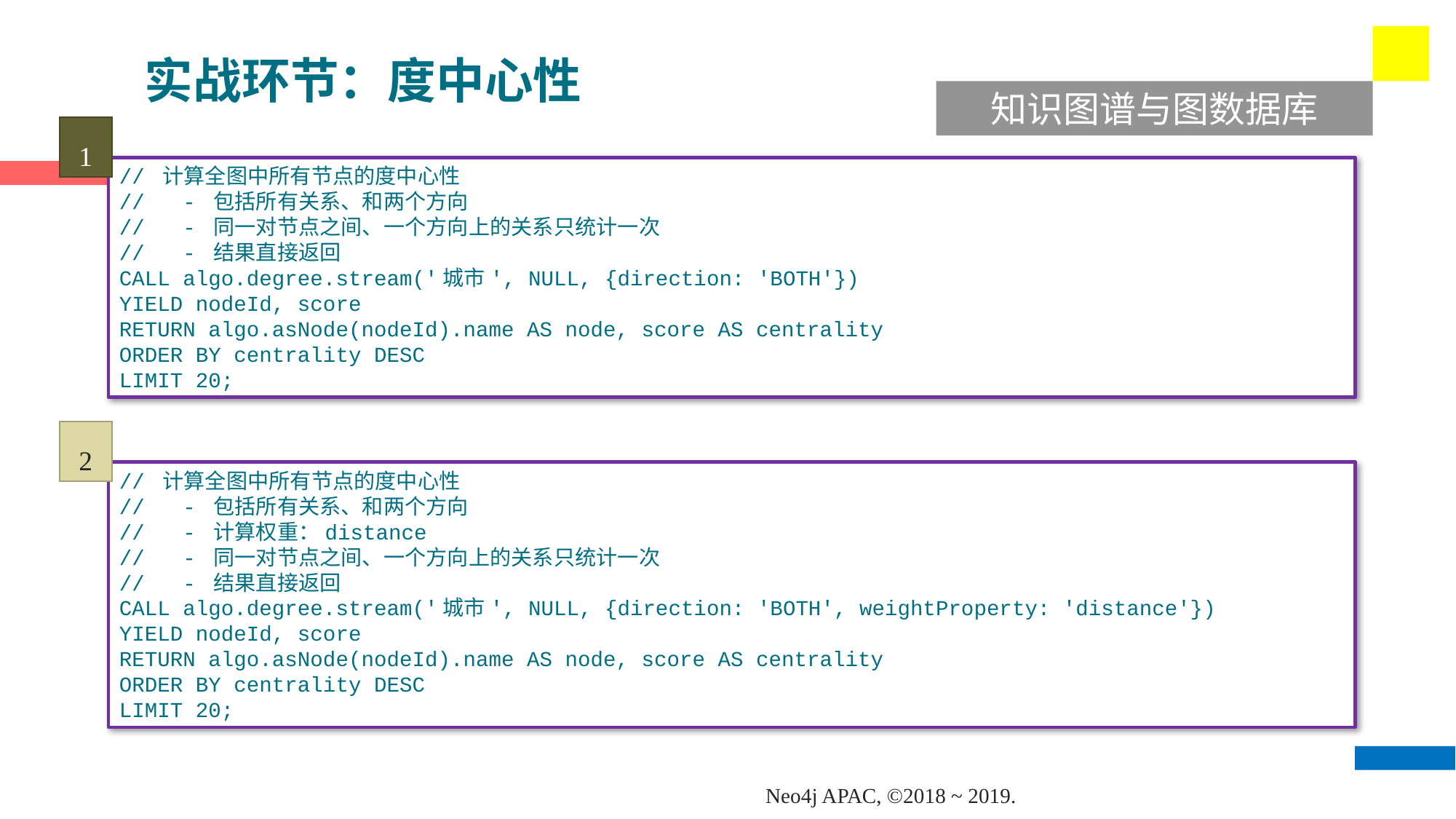

实战环节：度中心性
知识图谱与图数据库
1
// 计算全图中所有节点的度中心性
//   - 包括所有关系、和两个方向
//   - 同一对节点之间、一个方向上的关系只统计一次
//   - 结果直接返回
CALL algo.degree.stream('城市', NULL, {direction: 'BOTH'})
YIELD nodeId, score
RETURN algo.asNode(nodeId).name AS node, score AS centrality
ORDER BY centrality DESC
LIMIT 20;
2
// 计算全图中所有节点的度中心性
//   - 包括所有关系、和两个方向
//   - 计算权重：distance
//   - 同一对节点之间、一个方向上的关系只统计一次
//   - 结果直接返回
CALL algo.degree.stream('城市', NULL, {direction: 'BOTH', weightProperty: 'distance'})
YIELD nodeId, score
RETURN algo.asNode(nodeId).name AS node, score AS centrality
ORDER BY centrality DESC
LIMIT 20;